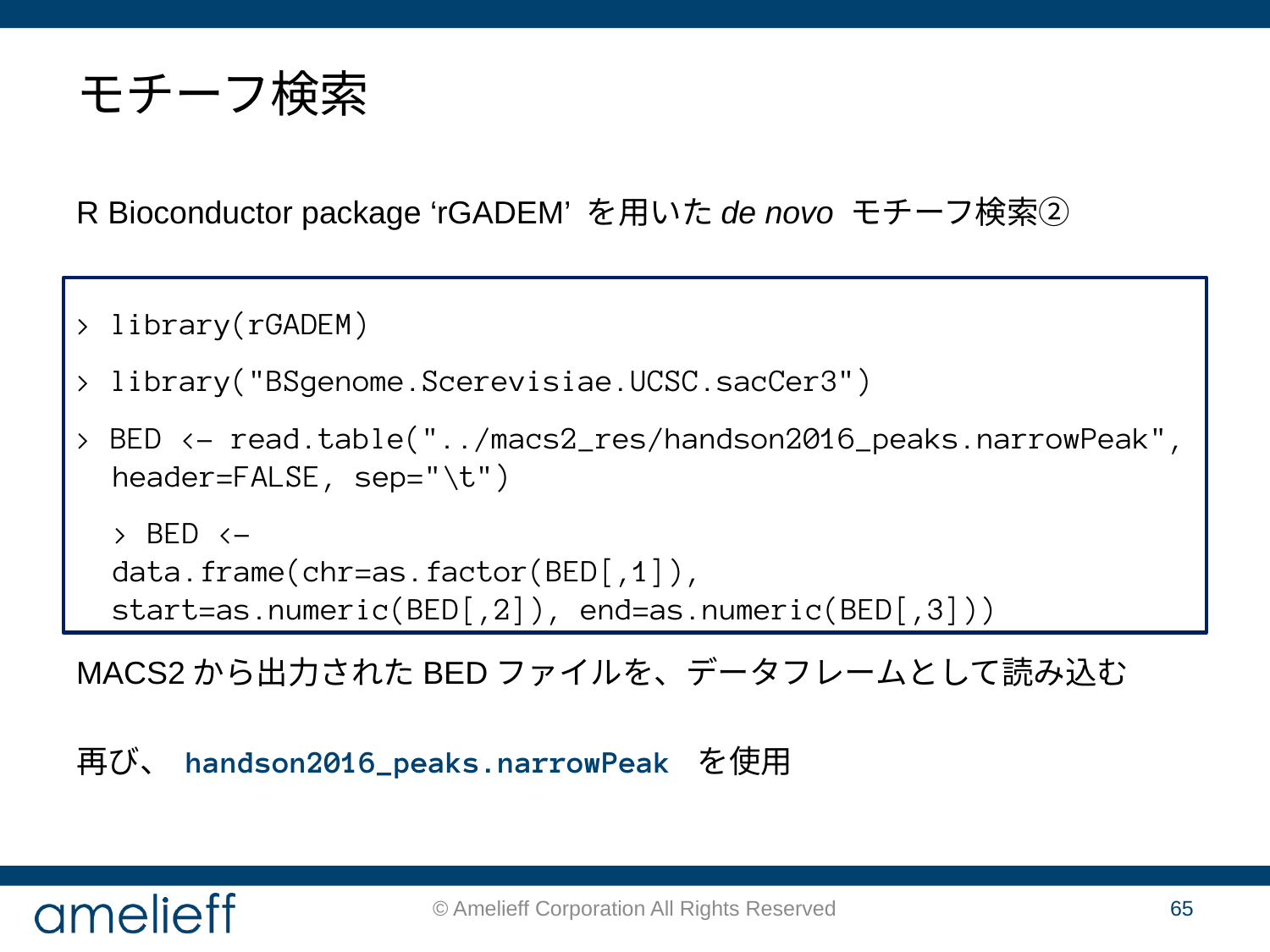

# モチーフ検索
R Bioconductor package ‘rGADEM’ を用いたde novo モチーフ検索②
> library(rGADEM)
> library("BSgenome.Scerevisiae.UCSC.sacCer3")
> BED <- read.table("../macs2_res/handson2016_peaks.narrowPeak",
header=FALSE, sep="\t")
> BED <-
data.frame(chr=as.factor(BED[,1]),
start=as.numeric(BED[,2]), end=as.numeric(BED[,3]))
MACS2から出力されたBEDファイルを、データフレームとして読み込む

再び、 handson2016_peaks.narrowPeak を使用
© Amelieff Corporation All Rights Reserved
65